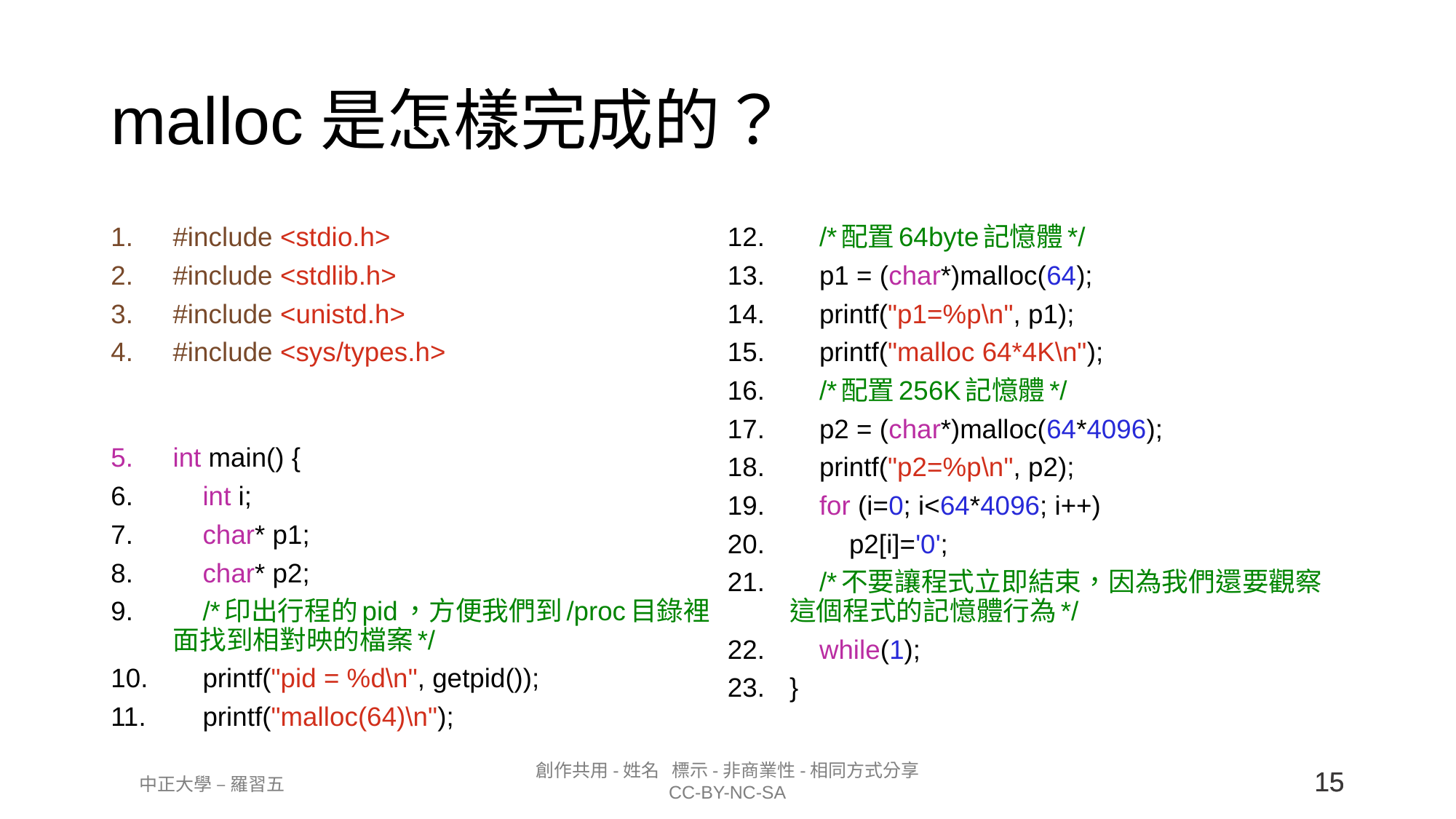

# malloc是怎樣完成的？
#include <stdio.h>
#include <stdlib.h>
#include <unistd.h>
#include <sys/types.h>

int main() {
    int i;
    char* p1;
    char* p2;
    /*印出行程的pid，方便我們到/proc目錄裡面找到相對映的檔案*/
    printf("pid = %d\n", getpid());
    printf("malloc(64)\n");
    /*配置64byte記憶體*/
    p1 = (char*)malloc(64);
    printf("p1=%p\n", p1);
    printf("malloc 64*4K\n");
    /*配置256K記憶體*/
    p2 = (char*)malloc(64*4096);
    printf("p2=%p\n", p2);
    for (i=0; i<64*4096; i++)
        p2[i]='0';
    /*不要讓程式立即結束，因為我們還要觀察這個程式的記憶體行為*/
    while(1);
}